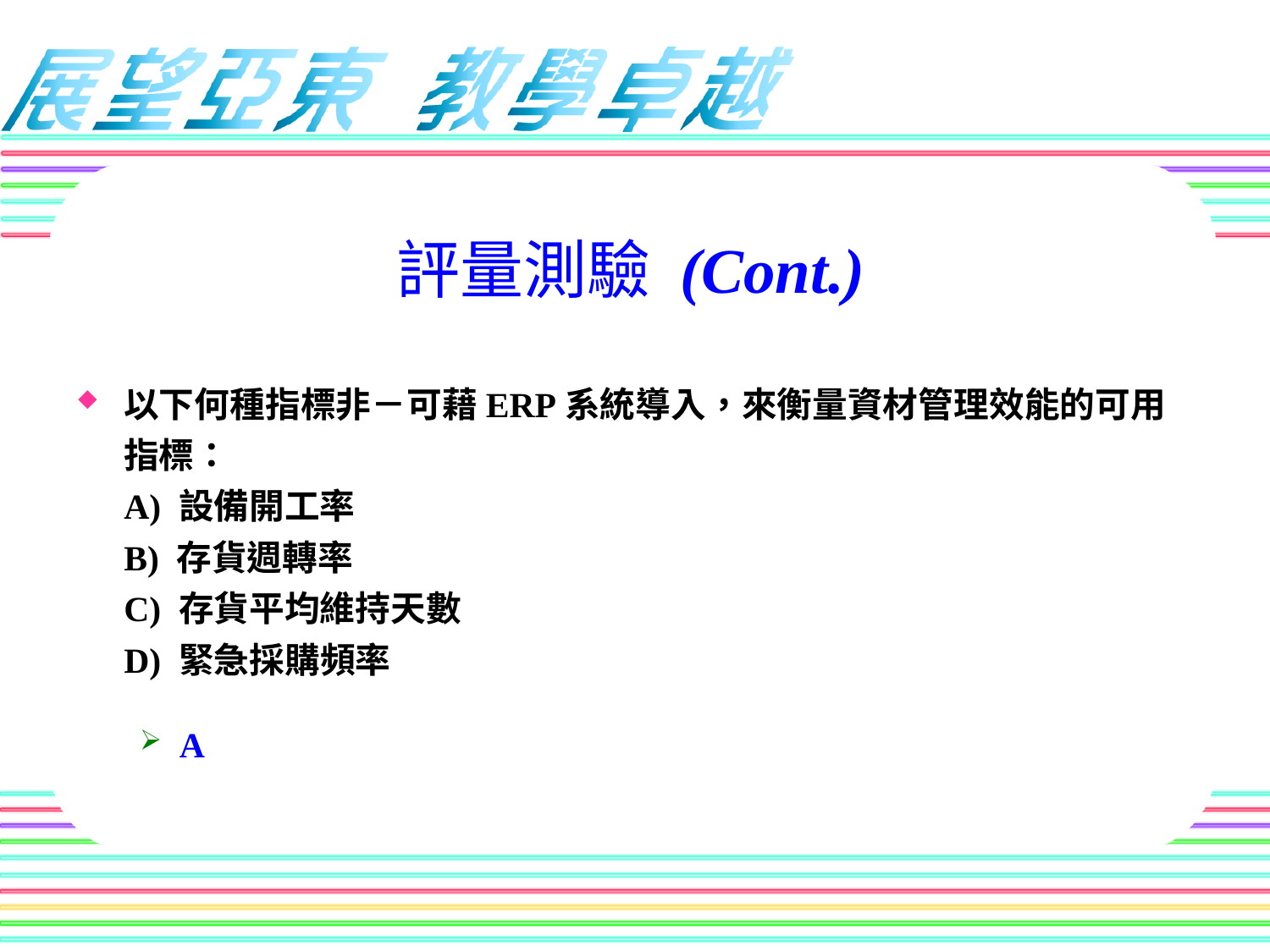

評量測驗 (Cont.)
以下何種指標非－可藉ERP系統導入，來衡量資材管理效能的可用指標：
A) 設備開工率
B) 存貨週轉率
C) 存貨平均維持天數
D) 緊急採購頻率
A